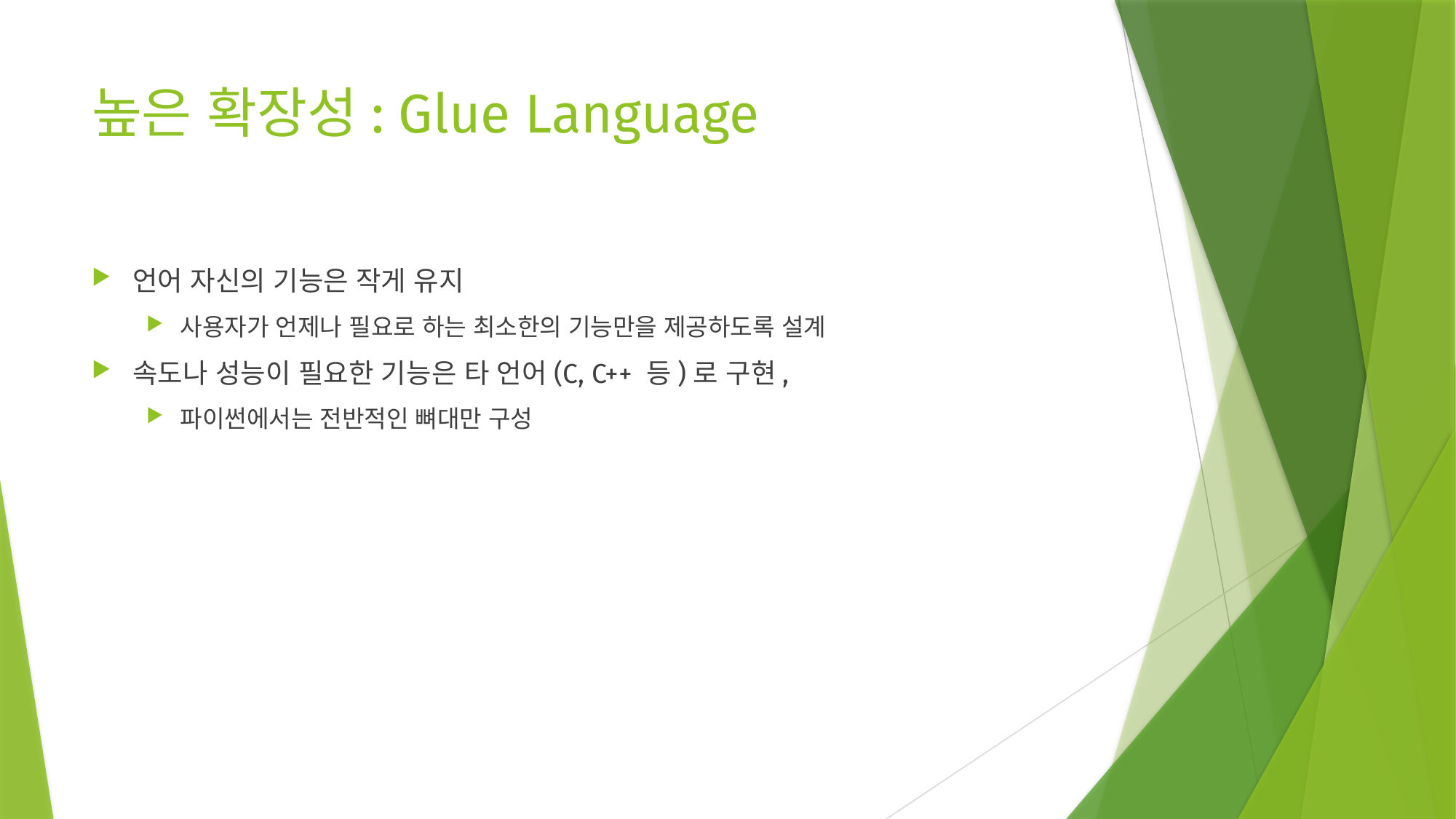

# 높은 확장성: Glue Language
언어 자신의 기능은 작게 유지
사용자가 언제나 필요로 하는 최소한의 기능만을 제공하도록 설계
속도나 성능이 필요한 기능은 타 언어(C, C++ 등)로 구현,
파이썬에서는 전반적인 뼈대만 구성